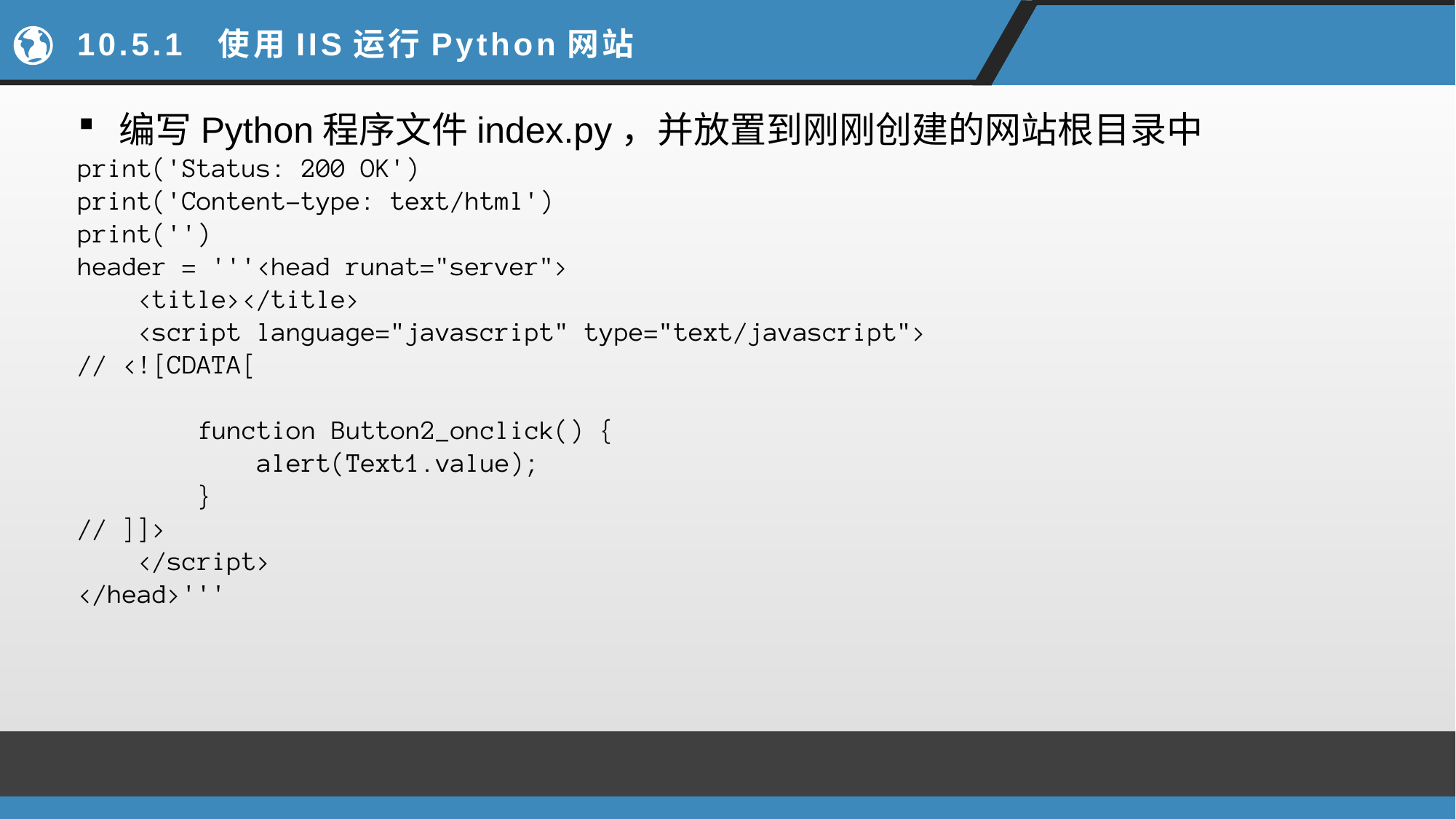

# 10.5.1  使用IIS运行Python网站

编写Python程序文件index.py，并放置到刚刚创建的网站根目录中
print('Status: 200 OK')
print('Content-type: text/html')
print('')
header = '''<head runat="server">
    <title></title>
    <script language="javascript" type="text/javascript">
// <![CDATA[

        function Button2_onclick() {
            alert(Text1.value);
        }
// ]]>
    </script>
</head>'''